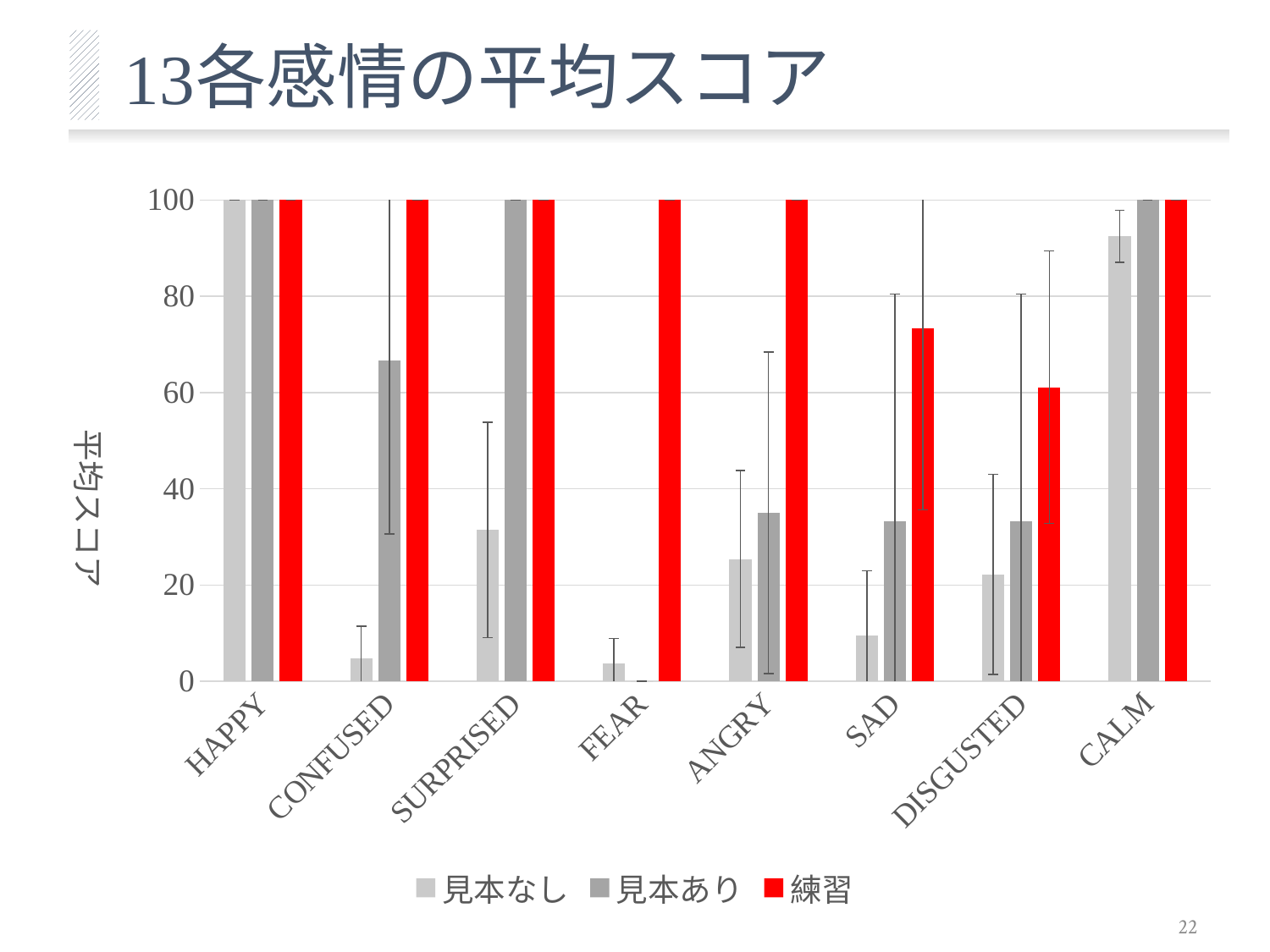

各感情の平均スコア
13

### Chart

| Category | 見本なし | 見本あり | 練習 |
|---|---|---|---|
| HAPPY | 100.0 | 100.0 | 100.0 |
| CONFUSED | 4.761904761904733 | 66.66666666666664 | 100.0 |
| SURPRISED | 31.481481481481467 | 100.0 | 100.0 |
| FEAR | 3.7037037037037 | 0.0 | 100.0 |
| ANGRY | 25.396825396825363 | 35.0 | 100.0 |
| SAD | 9.523809523809499 | 33.333333333333336 | 73.33333333333333 |
| DISGUSTED | 22.2222222222222 | 33.333333333333336 | 61.11111111111111 |
| CALM | 92.5 | 100.0 | 100.0 |
22